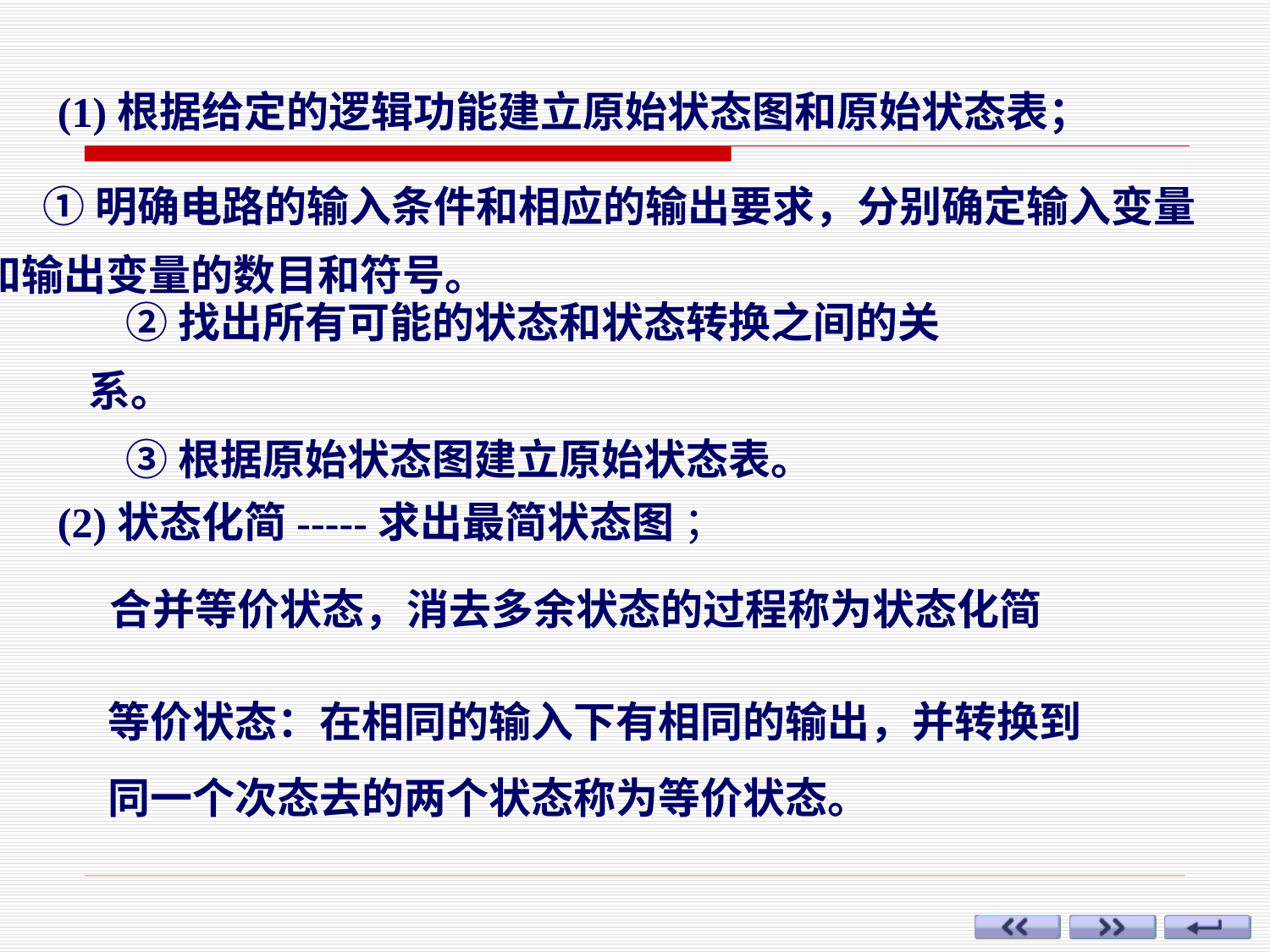

(1)根据给定的逻辑功能建立原始状态图和原始状态表；
①明确电路的输入条件和相应的输出要求，分别确定输入变量
和输出变量的数目和符号。
②找出所有可能的状态和状态转换之间的关系。
③根据原始状态图建立原始状态表。
(2)状态化简-----求出最简状态图 ；
合并等价状态，消去多余状态的过程称为状态化简
等价状态：在相同的输入下有相同的输出，并转换到同一个次态去的两个状态称为等价状态。